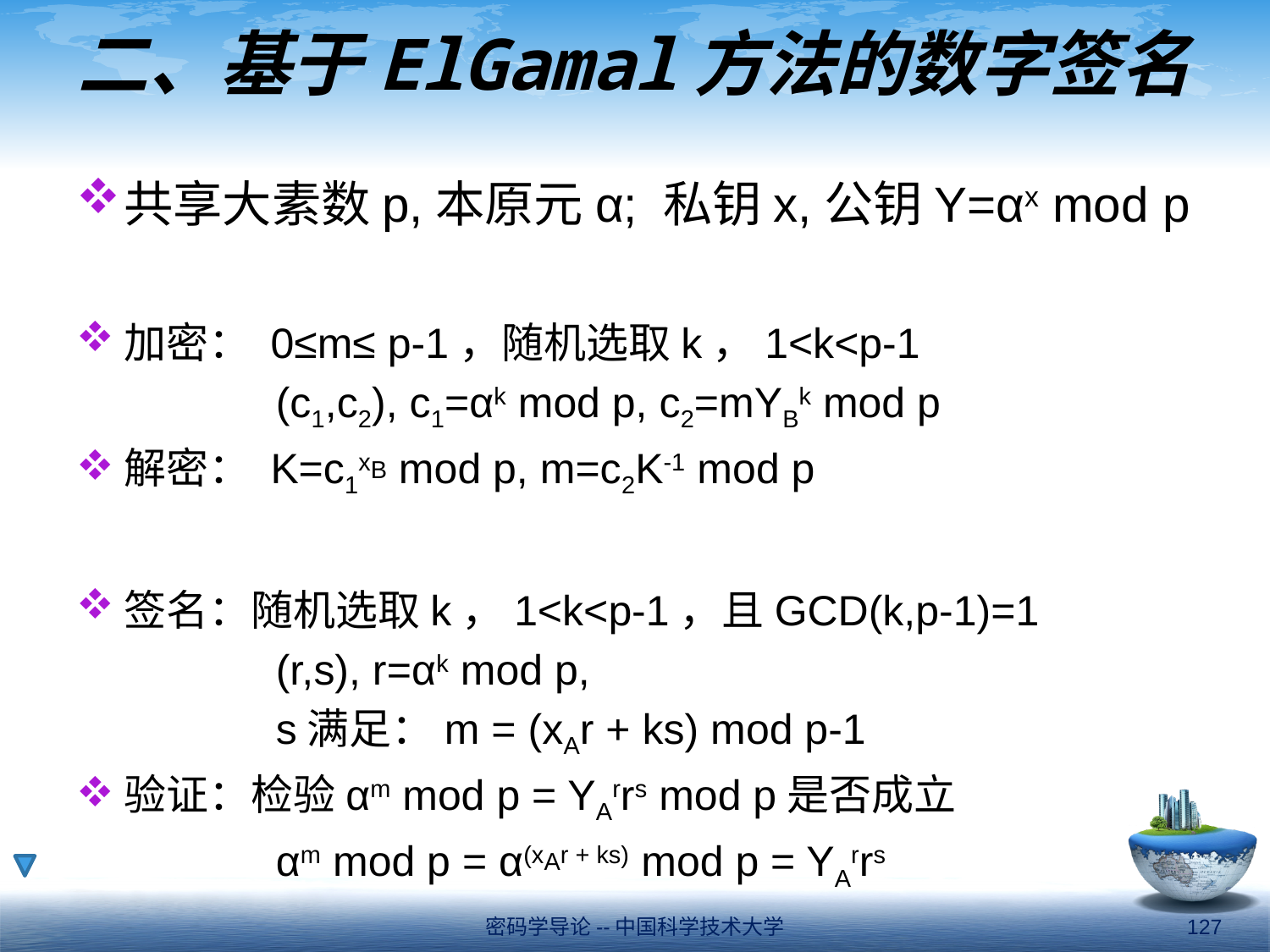

# 二、基于ElGamal方法的数字签名
共享大素数p,本原元α; 私钥x,公钥Y=αx mod p

加密： 0≤m≤ p-1，随机选取k，1<k<p-1
(c1,c2), c1=αk mod p, c2=mYBk mod p
解密： K=c1xB mod p, m=c2K-1 mod p

签名：随机选取k，1<k<p-1，且GCD(k,p-1)=1
(r,s), r=αk mod p,
s满足：m = (xAr + ks) mod p-1
验证：检验αm mod p = YArrs mod p是否成立
αm mod p = α(xAr + ks) mod p = YArrs

密码学导论--中国科学技术大学
127